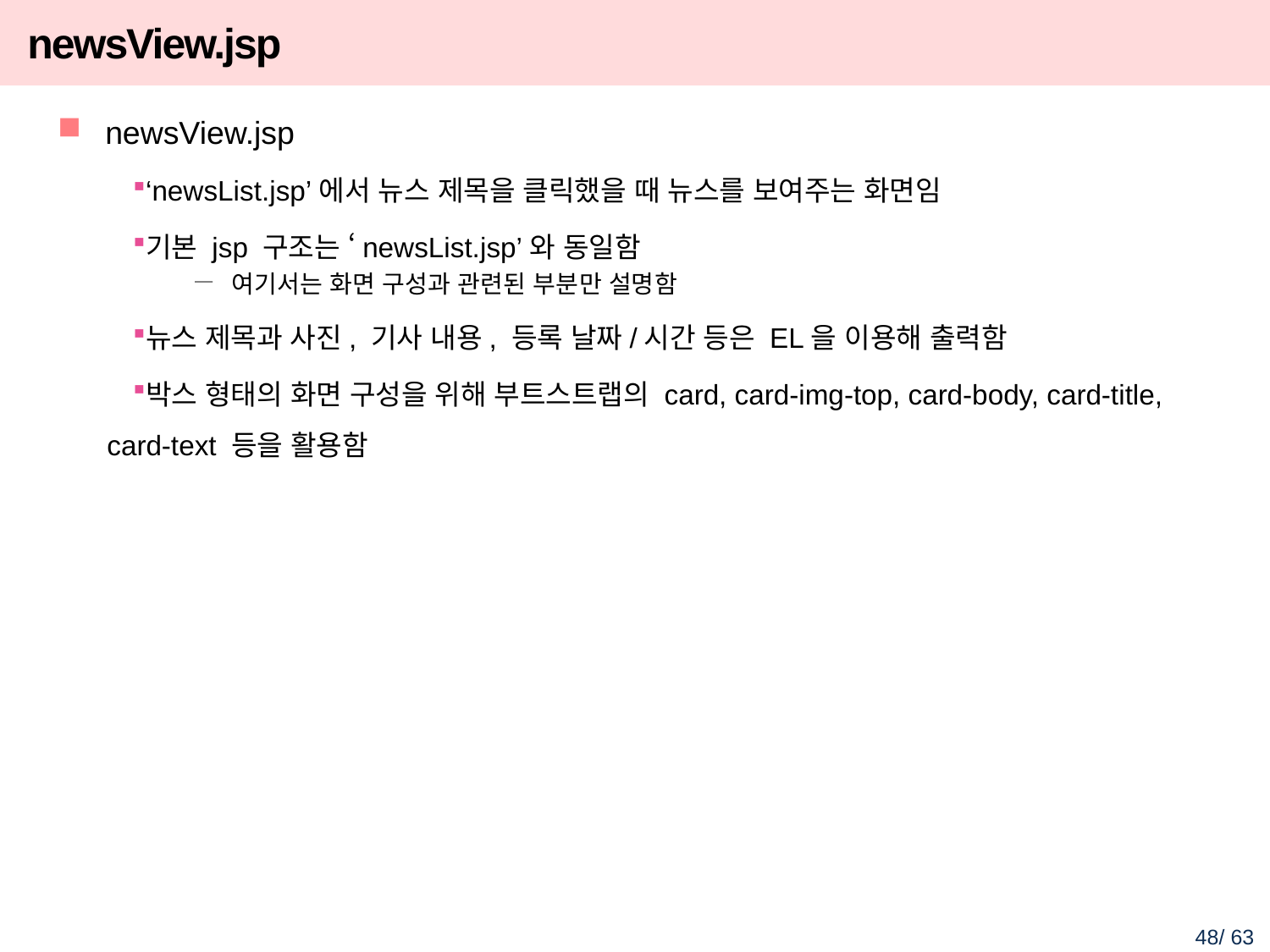

# newsView.jsp
newsView.jsp
‘newsList.jsp’에서 뉴스 제목을 클릭했을 때 뉴스를 보여주는 화면임
기본 jsp 구조는 ‘newsList.jsp’와 동일함
여기서는 화면 구성과 관련된 부분만 설명함
뉴스 제목과 사진, 기사 내용, 등록 날짜/시간 등은 EL을 이용해 출력함
박스 형태의 화면 구성을 위해 부트스트랩의 card, card-img-top, card-body, card-title, card-text 등을 활용함